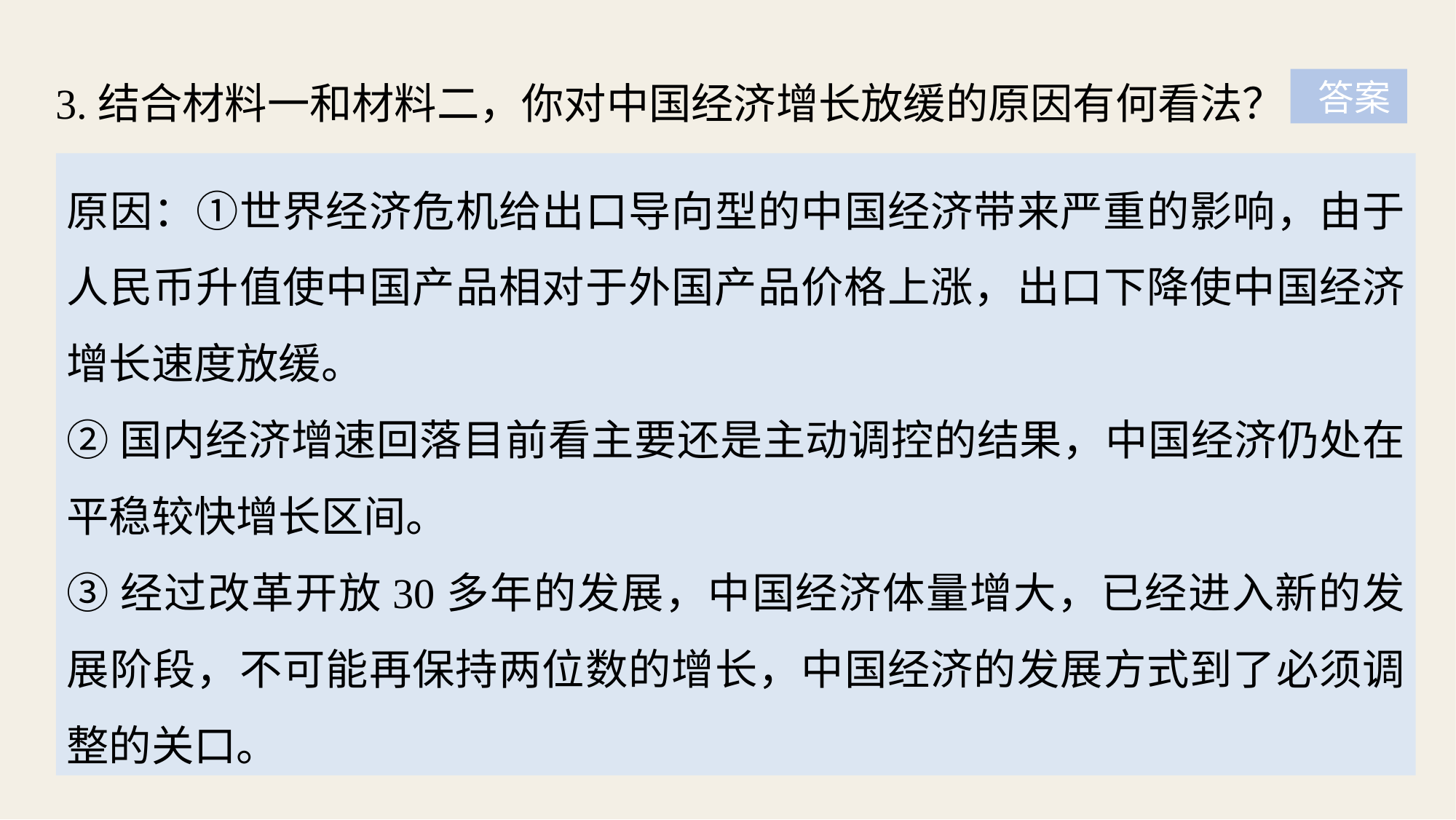

3.结合材料一和材料二，你对中国经济增长放缓的原因有何看法？
 答案
原因：①世界经济危机给出口导向型的中国经济带来严重的影响，由于人民币升值使中国产品相对于外国产品价格上涨，出口下降使中国经济增长速度放缓。
②国内经济增速回落目前看主要还是主动调控的结果，中国经济仍处在平稳较快增长区间。
③经过改革开放30多年的发展，中国经济体量增大，已经进入新的发展阶段，不可能再保持两位数的增长，中国经济的发展方式到了必须调整的关口。